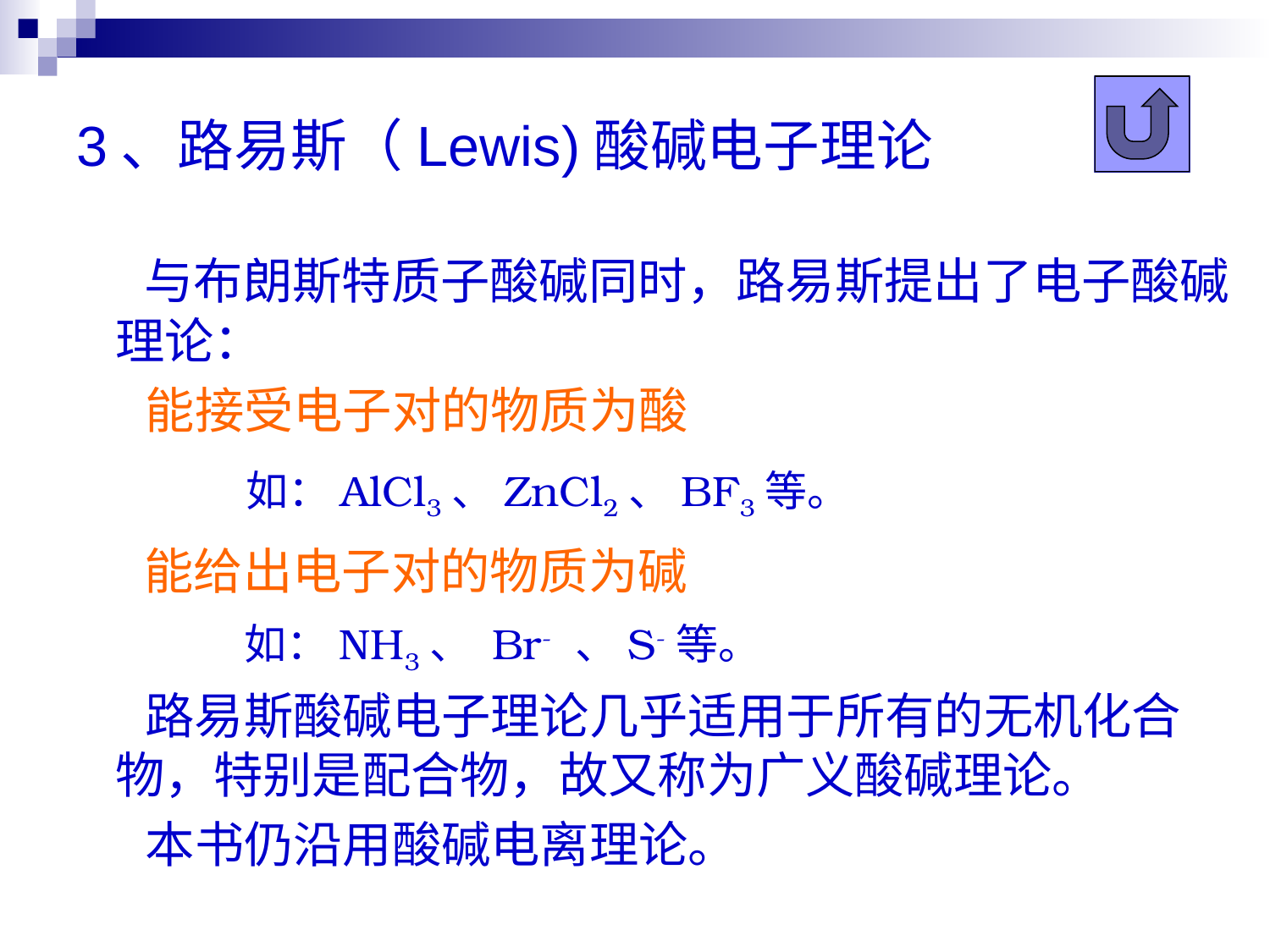

3、路易斯（Lewis)酸碱电子理论

     与布朗斯特质子酸碱同时，路易斯提出了电子酸碱理论：
      能接受电子对的物质为酸
             如：AlCl3、ZnCl2、BF3等。
     能给出电子对的物质为碱
               如：NH3、 Br- 、S-等。
      路易斯酸碱电子理论几乎适用于所有的无机化合物，特别是配合物，故又称为广义酸碱理论。
      本书仍沿用酸碱电离理论。